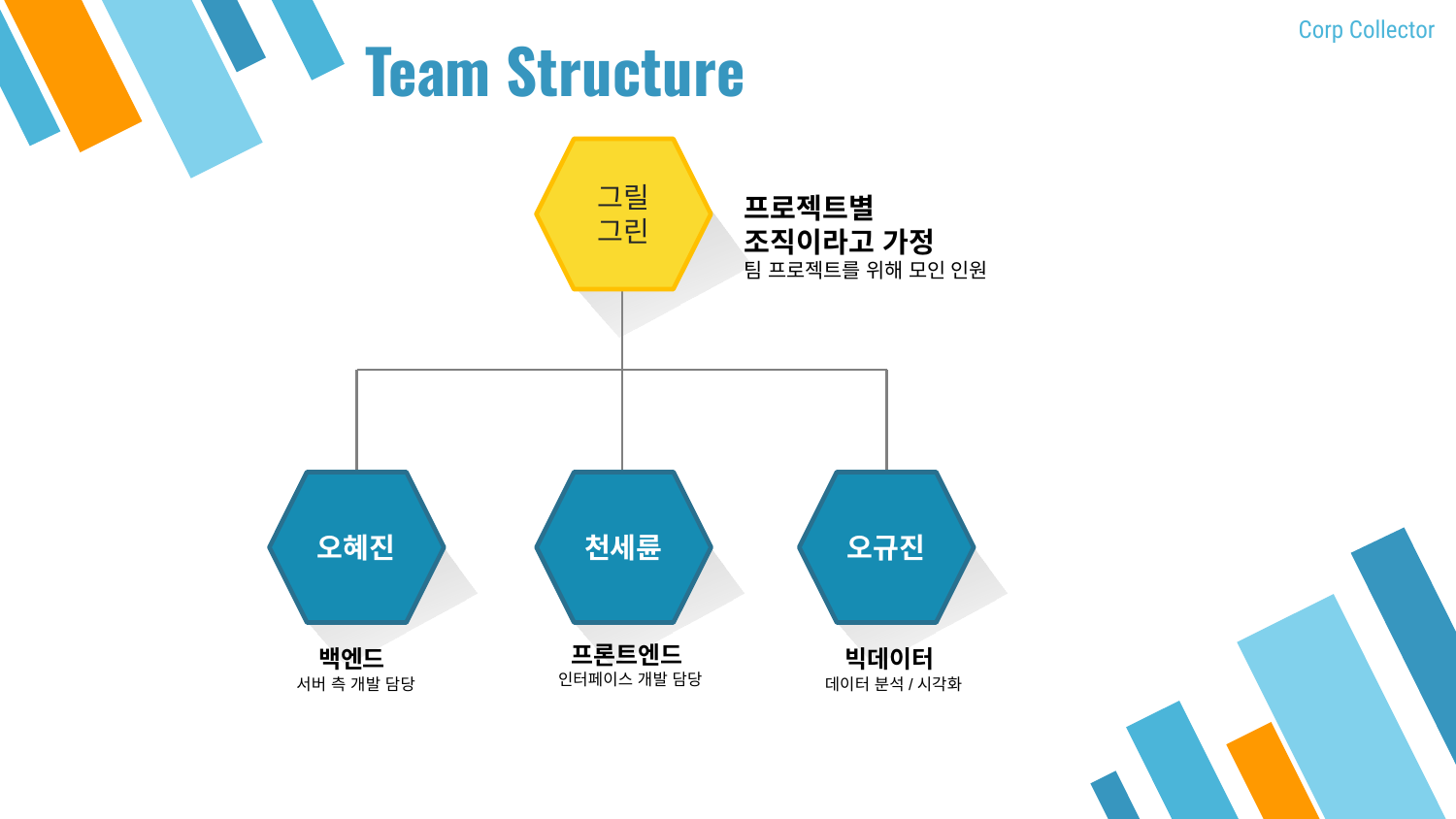

Corp Collector
# Team Structure
그릴 그린

프로젝트별 조직이라고 가정
팀 프로젝트를 위해 모인 인원
오혜진

천세륜

오규진

백엔드
서버 측 개발 담당
프론트엔드
인터페이스 개발 담당
빅데이터
데이터 분석/시각화